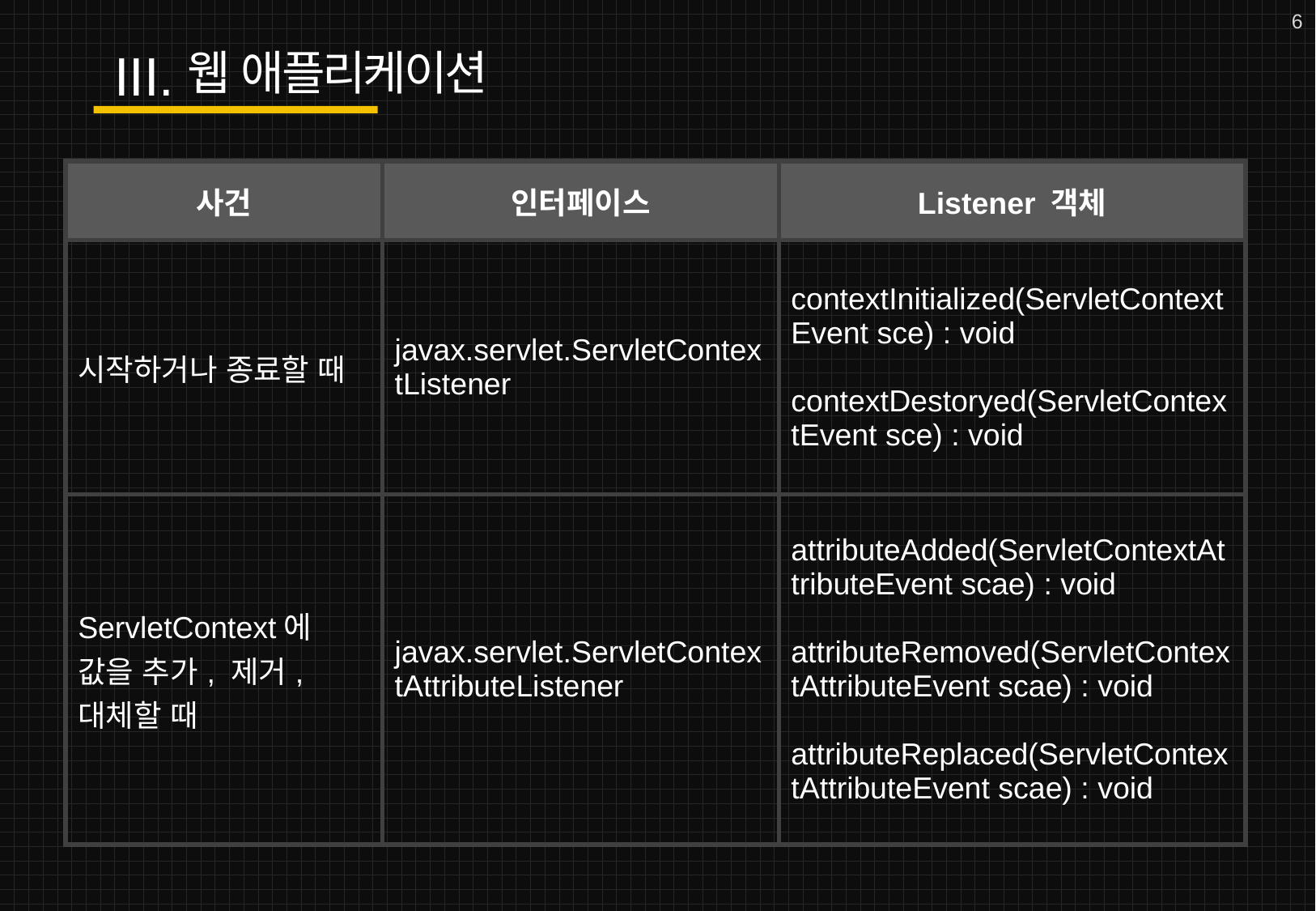

6

웹 애플리케이션

| 사건 | 인터페이스 | Listener 객체 |
| --- | --- | --- |
| 시작하거나 종료할 때 | javax.servlet.ServletContextListener | contextInitialized(ServletContextEvent sce) : void contextDestoryed(ServletContextEvent sce) : void |
| ServletContext에 값을 추가, 제거, 대체할 때 | javax.servlet.ServletContextAttributeListener | attributeAdded(ServletContextAttributeEvent scae) : void attributeRemoved(ServletContextAttributeEvent scae) : void attributeReplaced(ServletContextAttributeEvent scae) : void |